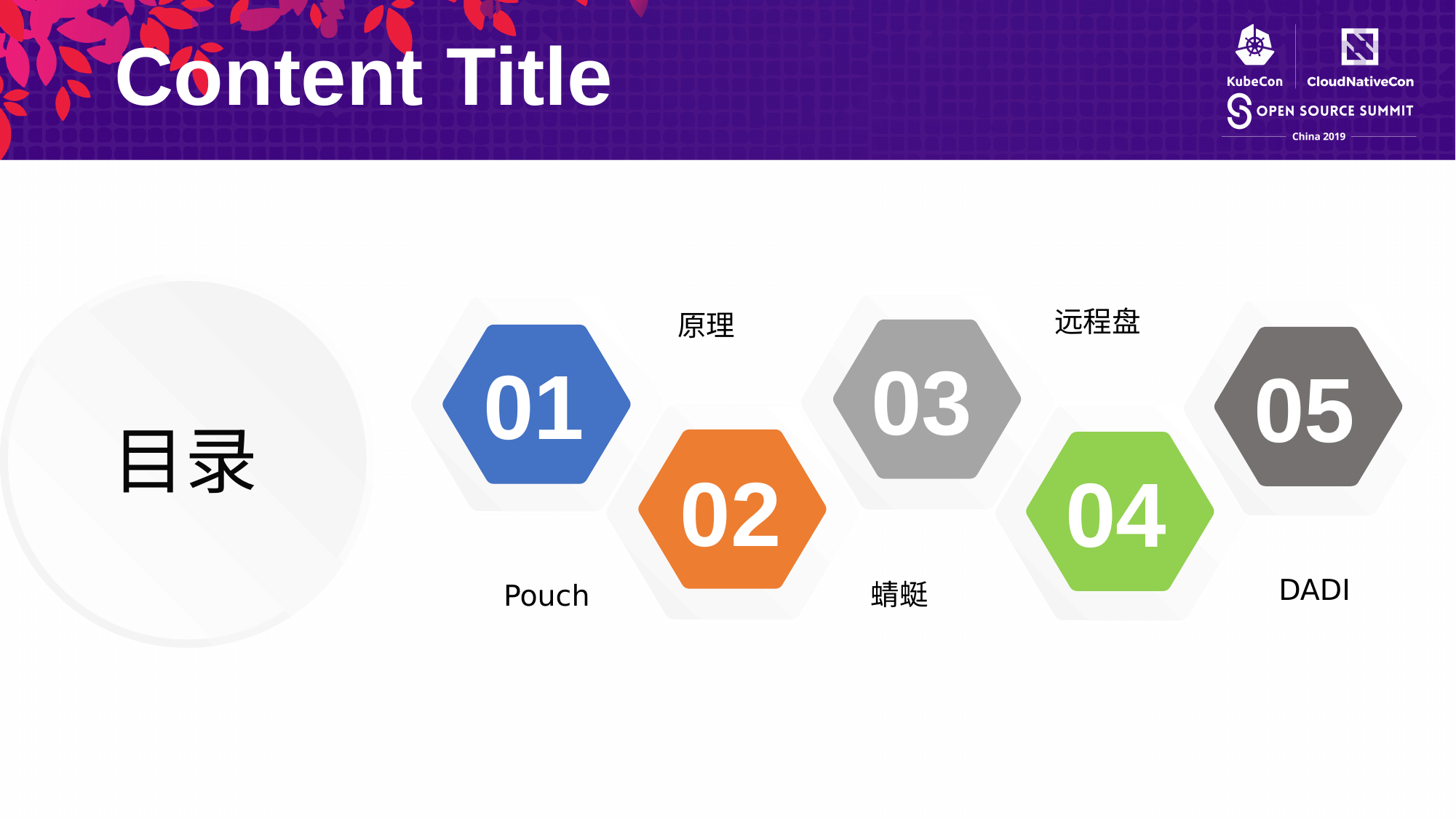

Content Title

03

01
远程盘
原理

05

02

04
目录
DADI
  蜻蜓
Pouch